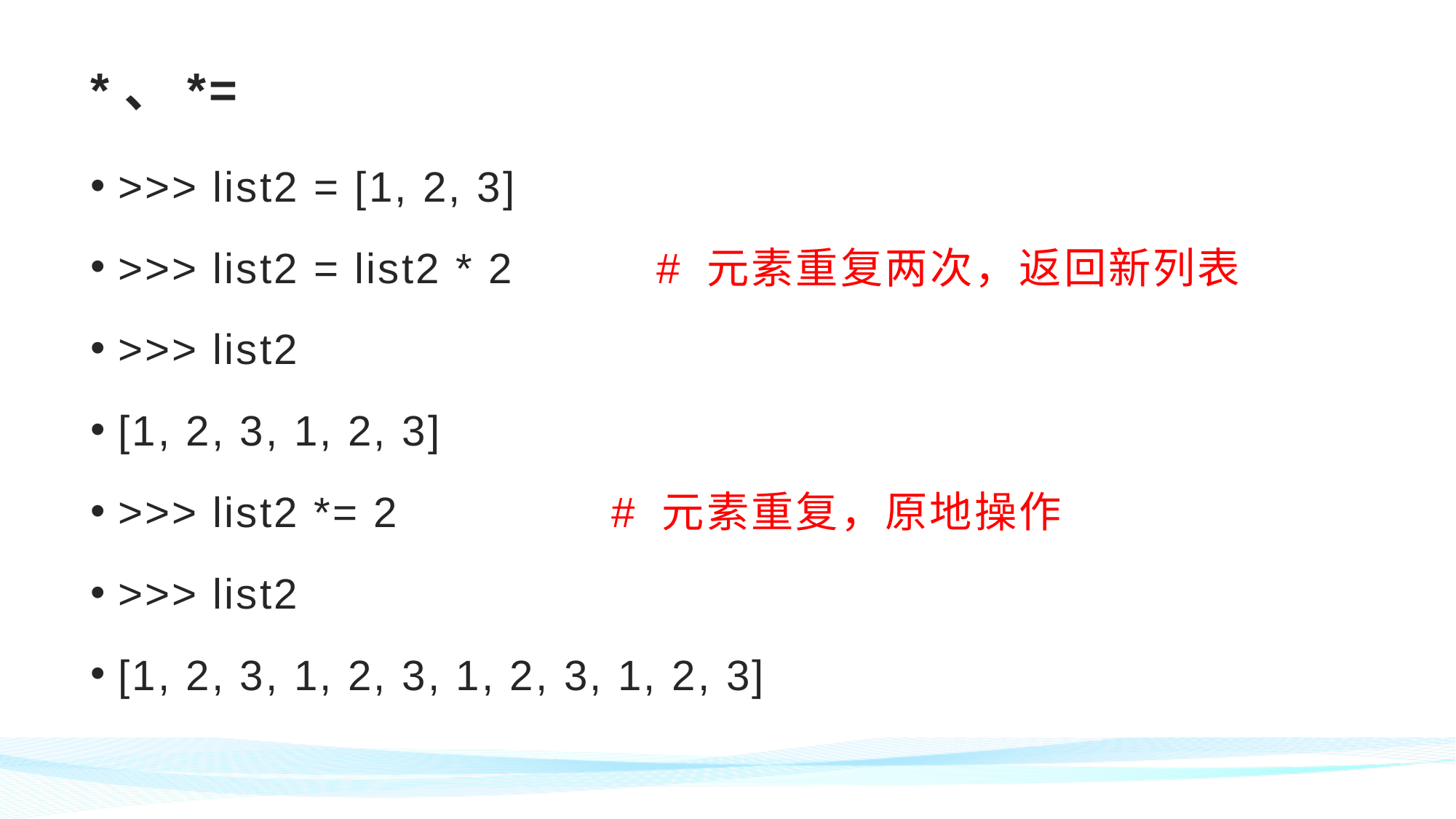

# *、*=
>>> list2 = [1, 2, 3]
>>> list2 = list2 * 2          # 元素重复两次，返回新列表
>>> list2
[1, 2, 3, 1, 2, 3]
>>> list2 *= 2               # 元素重复，原地操作
>>> list2
[1, 2, 3, 1, 2, 3, 1, 2, 3, 1, 2, 3]

16